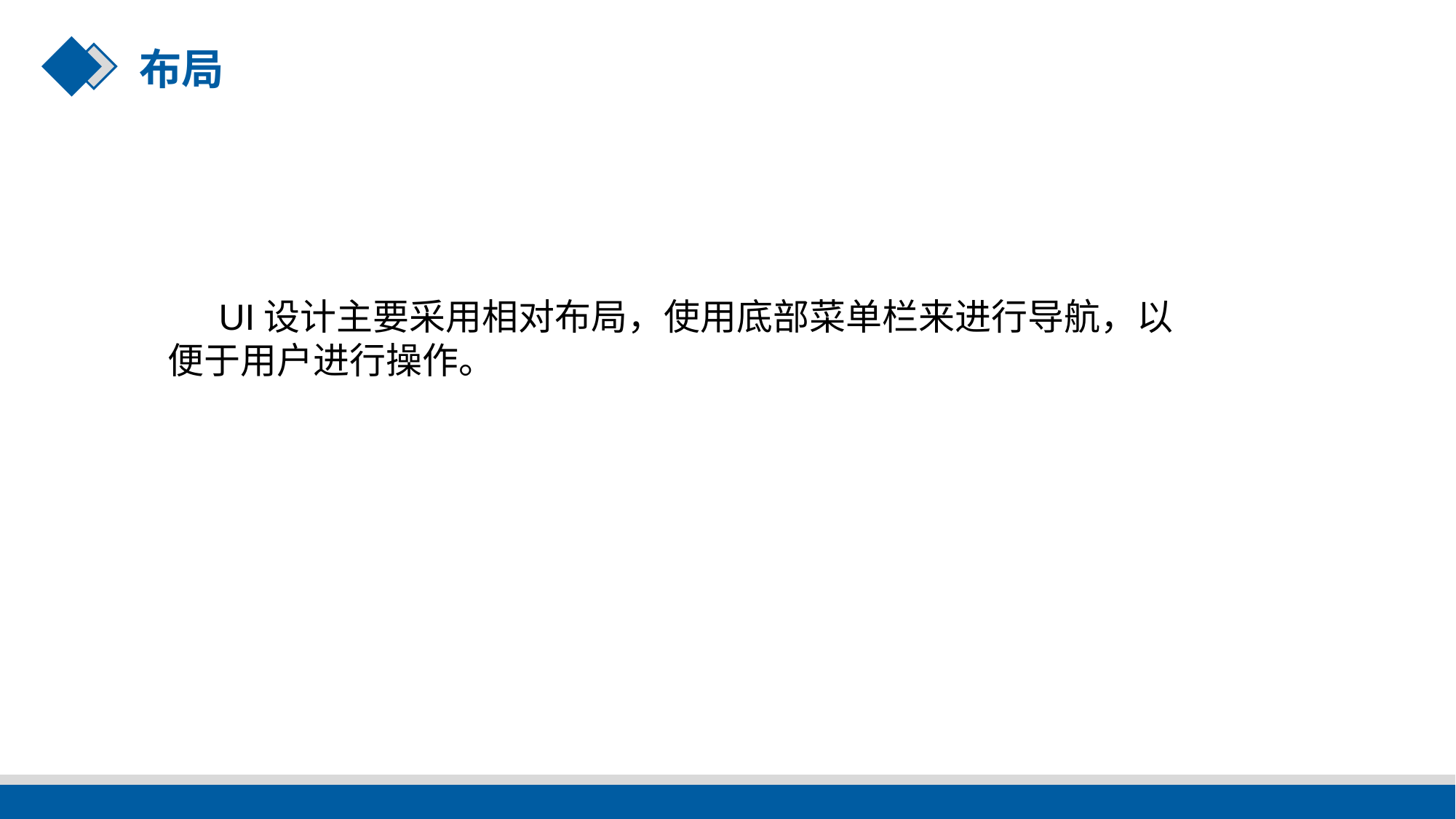

布局

     UI设计主要采用相对布局，使用底部菜单栏来进行导航，以便于用户进行操作。